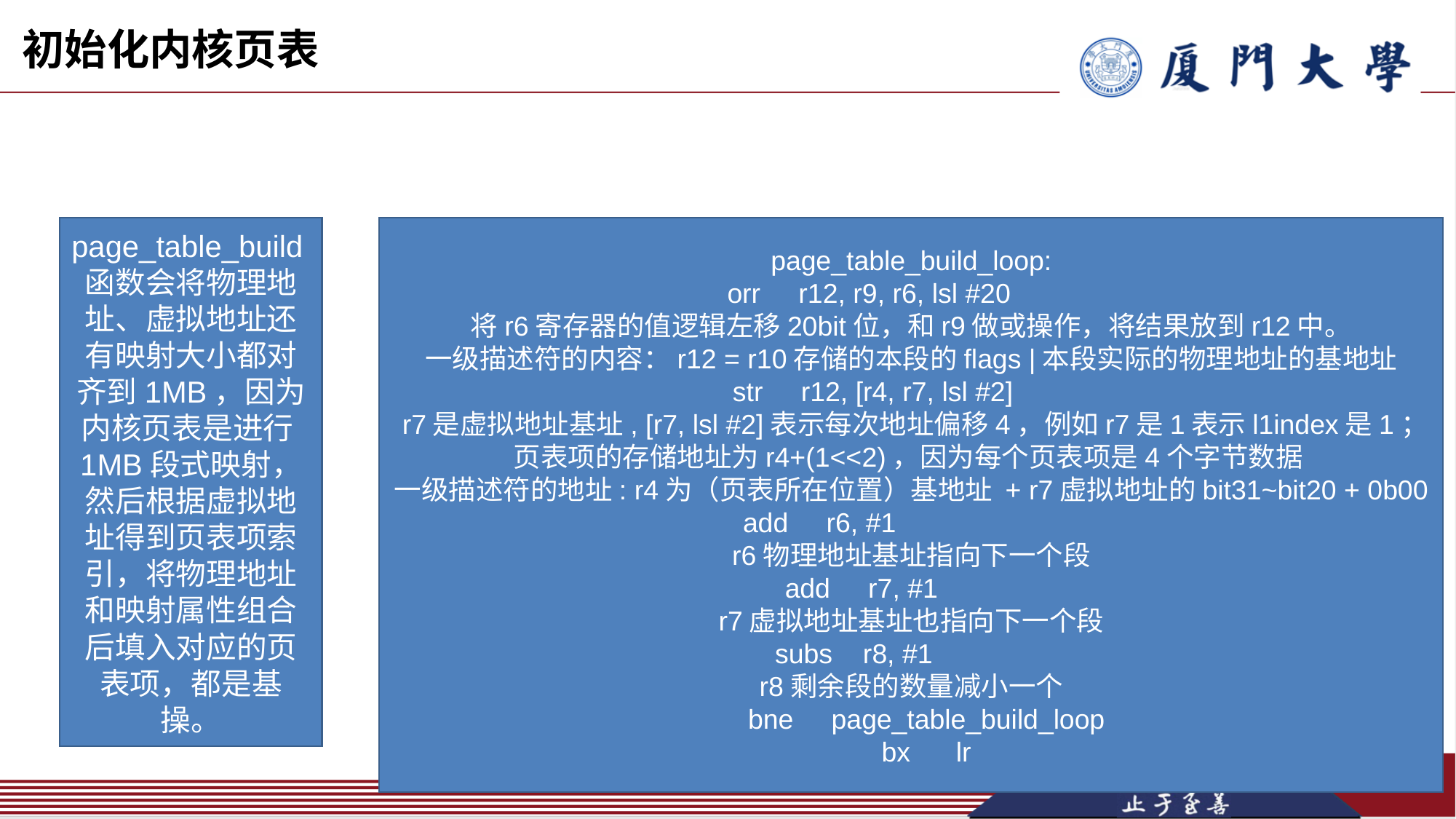

初始化内核页表
page_table_build函数会将物理地址、虚拟地址还有映射大小都对齐到1MB，因为内核页表是进行1MB段式映射，然后根据虚拟地址得到页表项索引，将物理地址和映射属性组合后填入对应的页表项，都是基操。
page_table_build_loop:
    orr     r12, r9, r6, lsl #20
将r6寄存器的值逻辑左移20bit位，和r9做或操作，将结果放到r12中。
一级描述符的内容：r12 = r10存储的本段的flags |本段实际的物理地址的基地址
    str     r12, [r4, r7, lsl #2]
 r7是虚拟地址基址, [r7, lsl #2]表示每次地址偏移4，例如r7是1表示l1index是1；页表项的存储地址为r4+(1<<2)，因为每个页表项是4个字节数据
一级描述符的地址: r4为（页表所在位置）基地址 + r7虚拟地址的bit31~bit20 + 0b00
    add     r6, #1
r6物理地址基址指向下一个段
    add     r7, #1
r7虚拟地址基址也指向下一个段
    subs    r8, #1
r8剩余段的数量减小一个
    bne     page_table_build_loop
    bx      lr